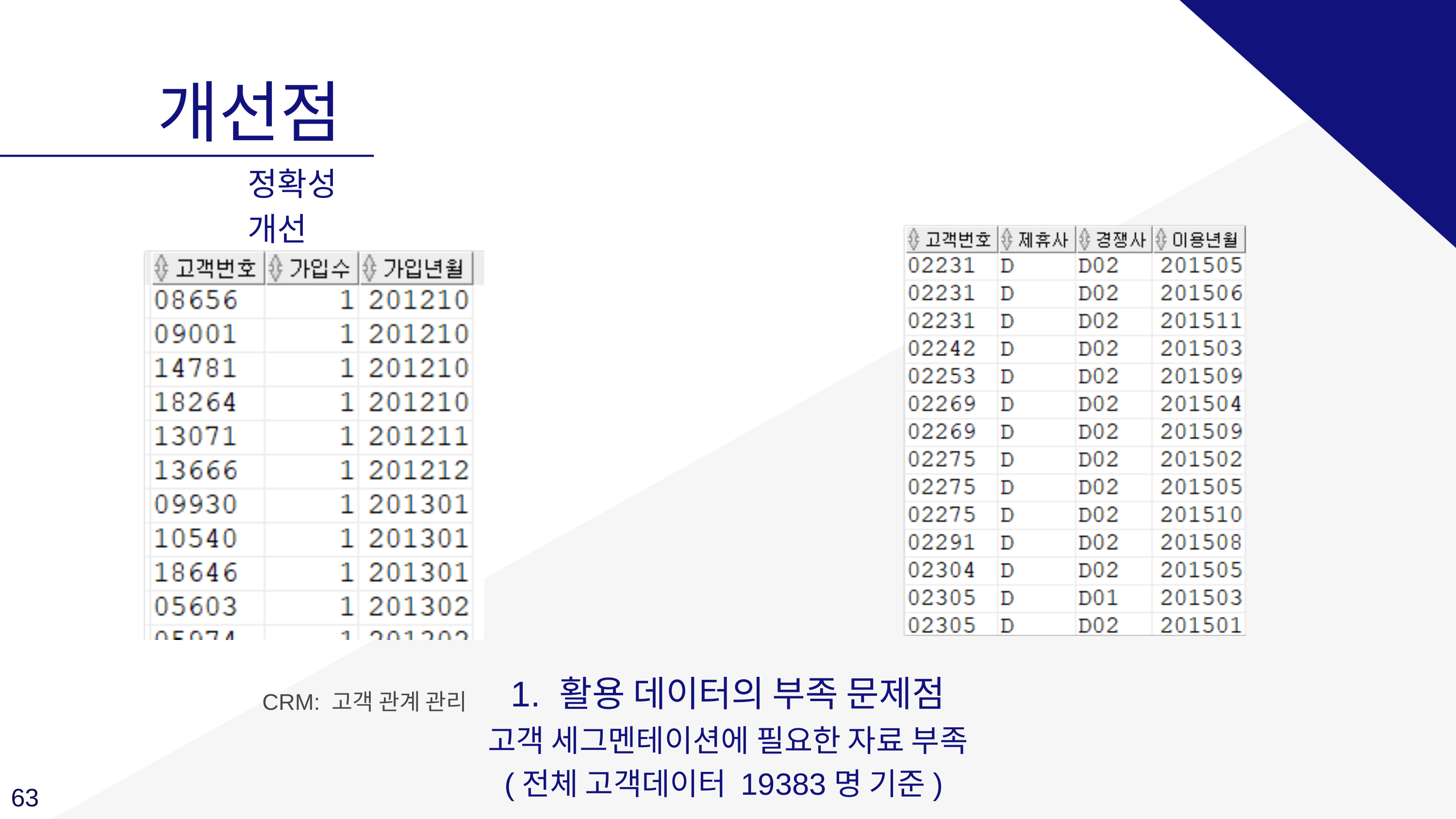

개선점

정확성 개선

1. 활용 데이터의 부족 문제점
CRM: 고객 관계 관리
고객 세그멘테이션에 필요한 자료 부족
(전체 고객데이터 19383명 기준)
63